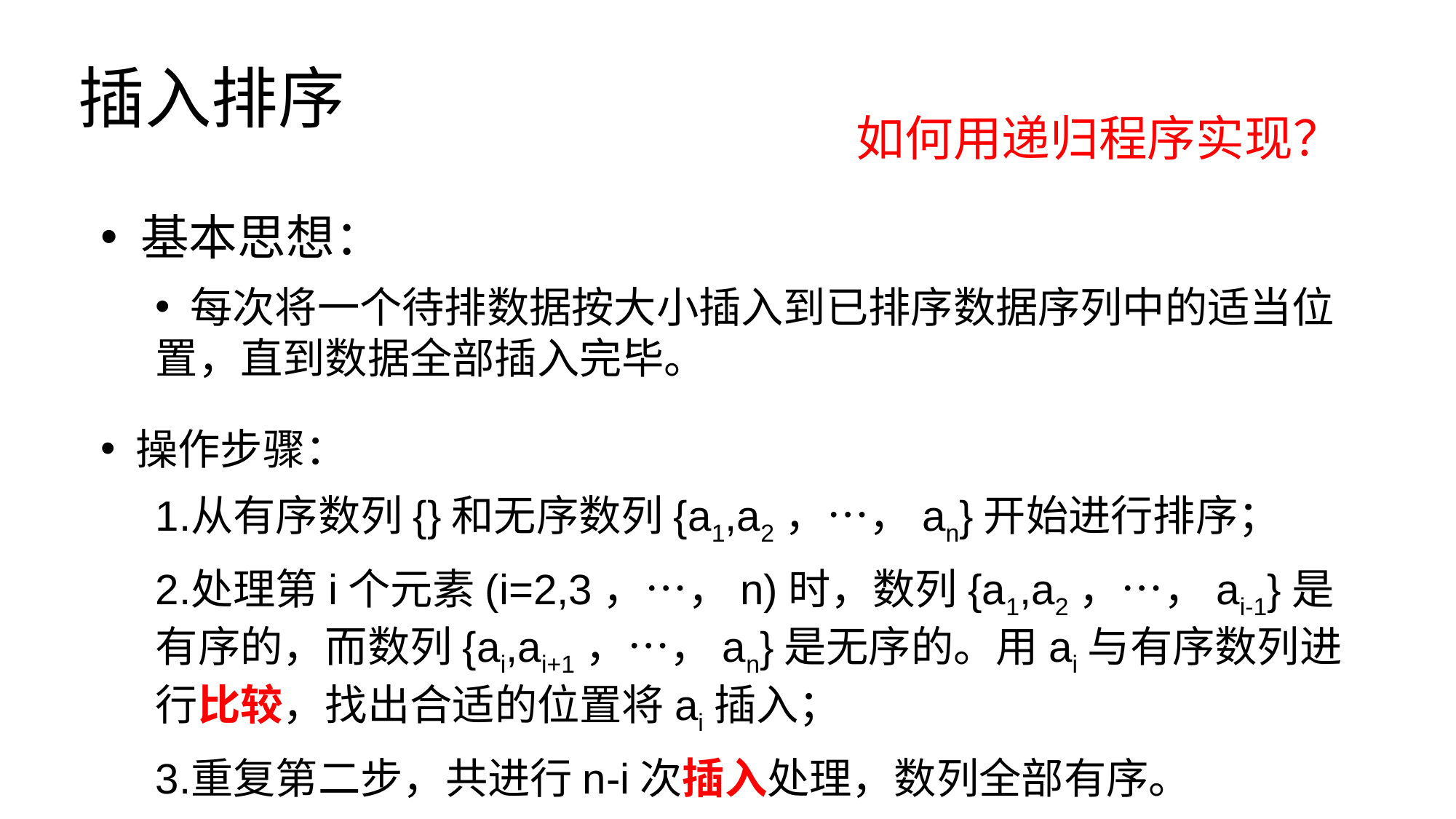

# 插入排序
如何用递归程序实现？
 基本思想：
 每次将一个待排数据按大小插入到已排序数据序列中的适当位置，直到数据全部插入完毕。
 操作步骤：
从有序数列{}和无序数列{a1,a2，…，an}开始进行排序；
处理第i个元素(i=2,3，…，n)时，数列{a1,a2，…，ai-1}是有序的，而数列{ai,ai+1，…，an}是无序的。用ai与有序数列进行比较，找出合适的位置将ai插入；
重复第二步，共进行n-i次插入处理，数列全部有序。